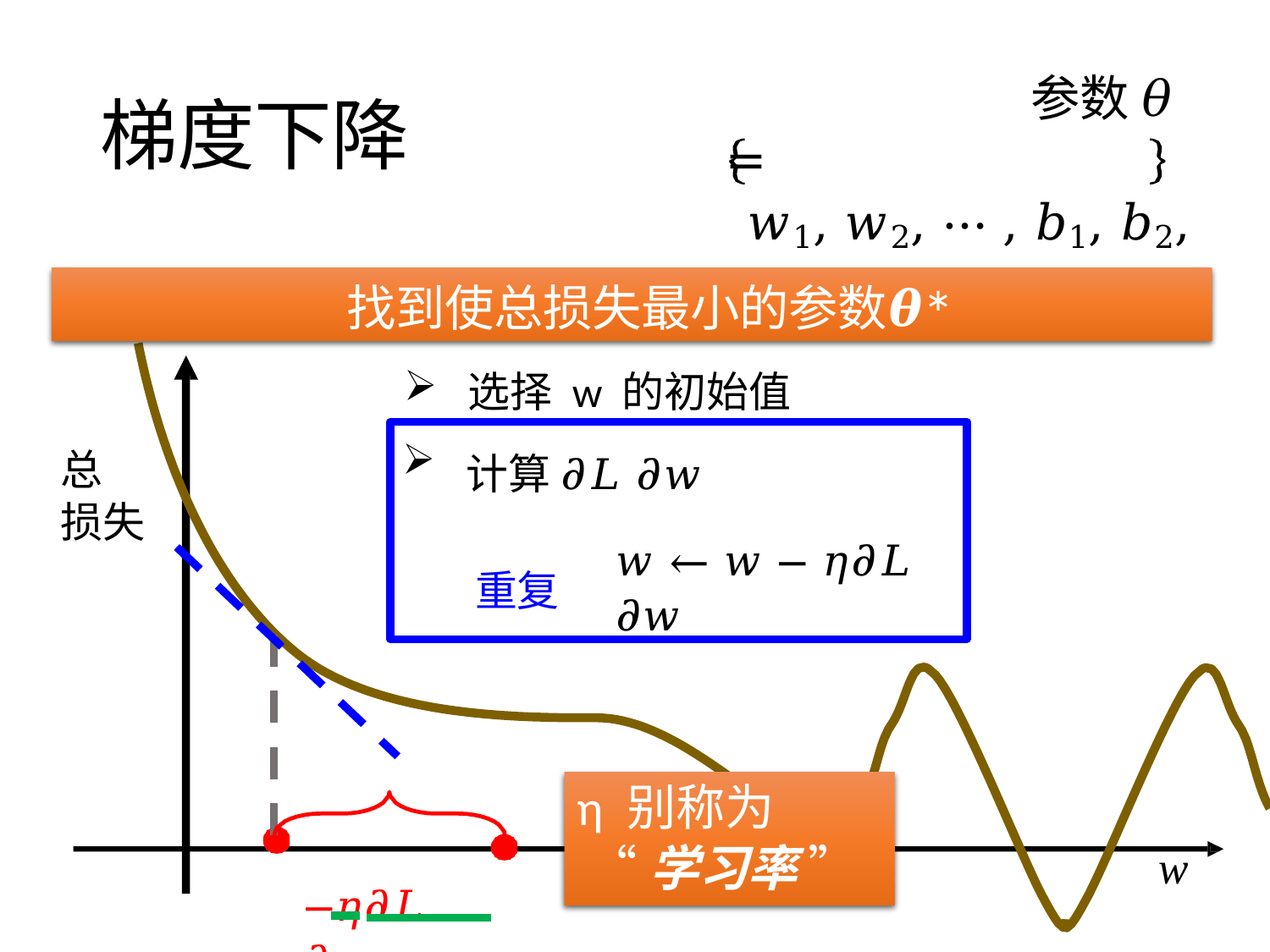

# 参数 𝜃 =
𝑤1, 𝑤2, ⋯ , 𝑏1, 𝑏2, ⋯
梯度下降

 𝜽∗
选择 w 的初始值

                         找到使总损失最小的参数𝜽∗

计算 𝜕𝐿 𝜕𝑤
𝑤 ← 𝑤 − 𝜂𝜕𝐿 𝜕𝑤
总
损失

重复

η 别称为
 “学习率 ”

w

−𝜂𝜕𝐿 𝜕𝑤